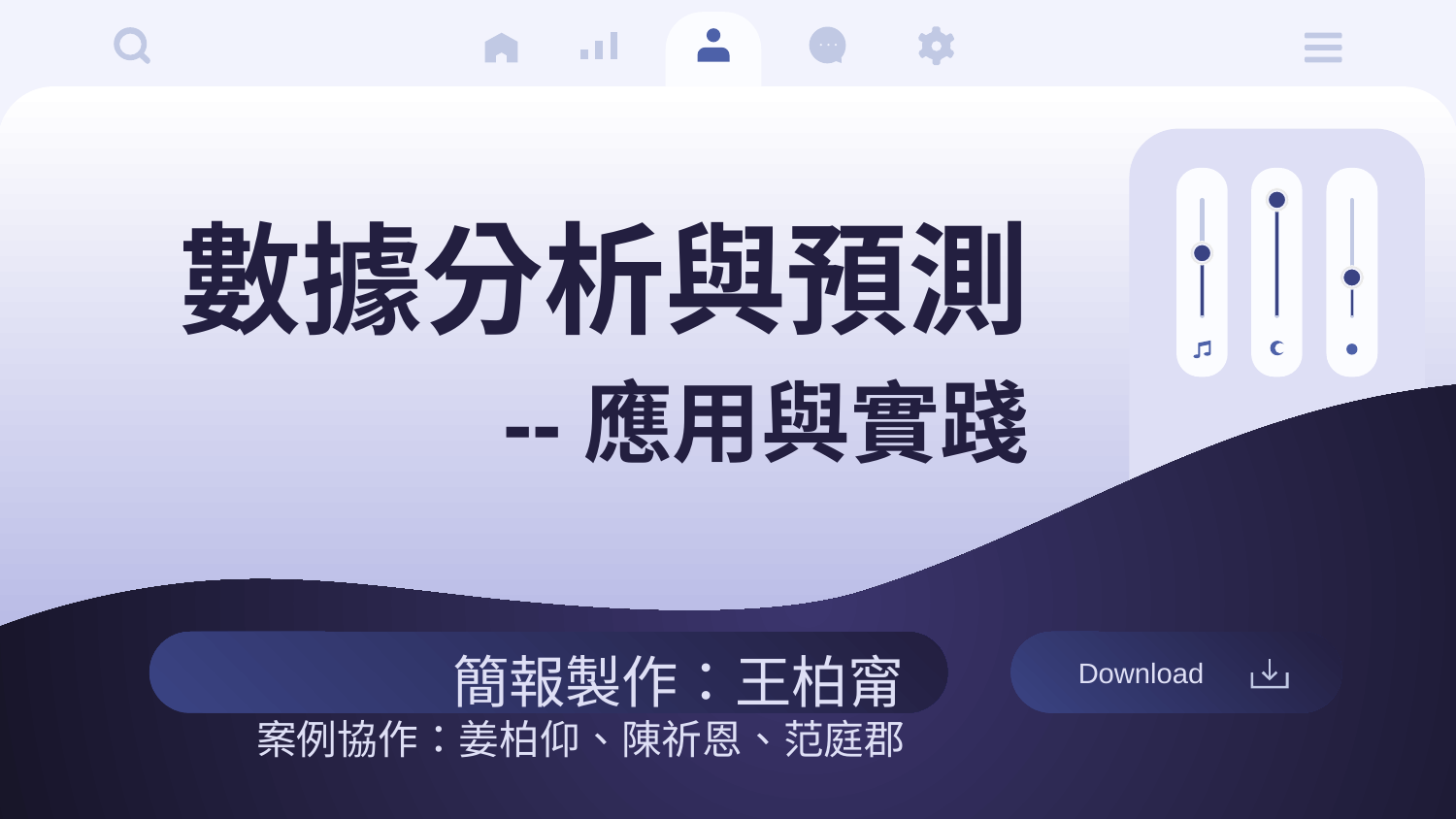

# 數據分析與預測 --應用與實踐

簡報製作：王柏甯
案例協作：姜柏仰、陳祈恩、范庭郡

Download